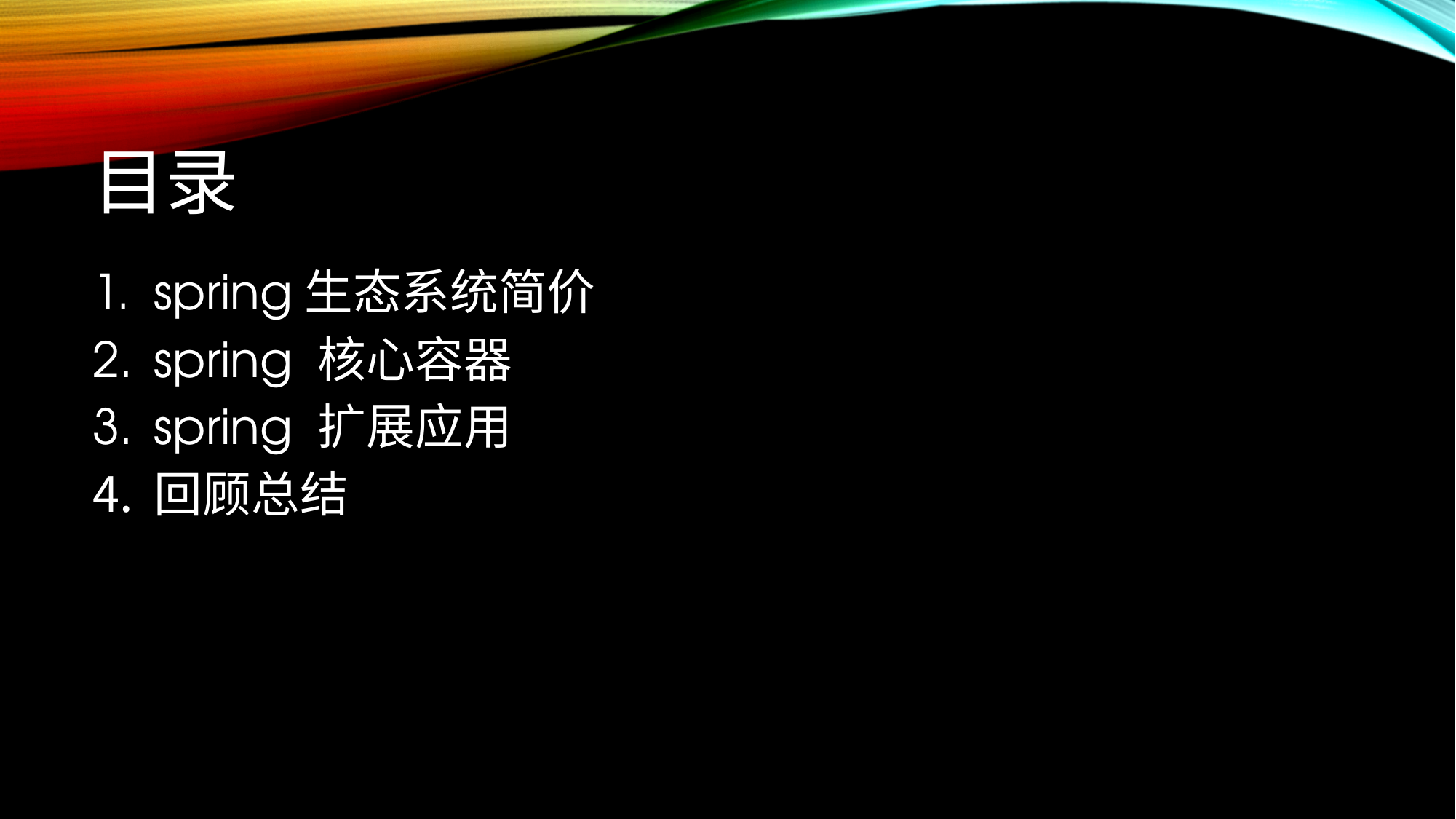

# 目录
spring生态系统简价
spring 核心容器
spring 扩展应用
回顾总结